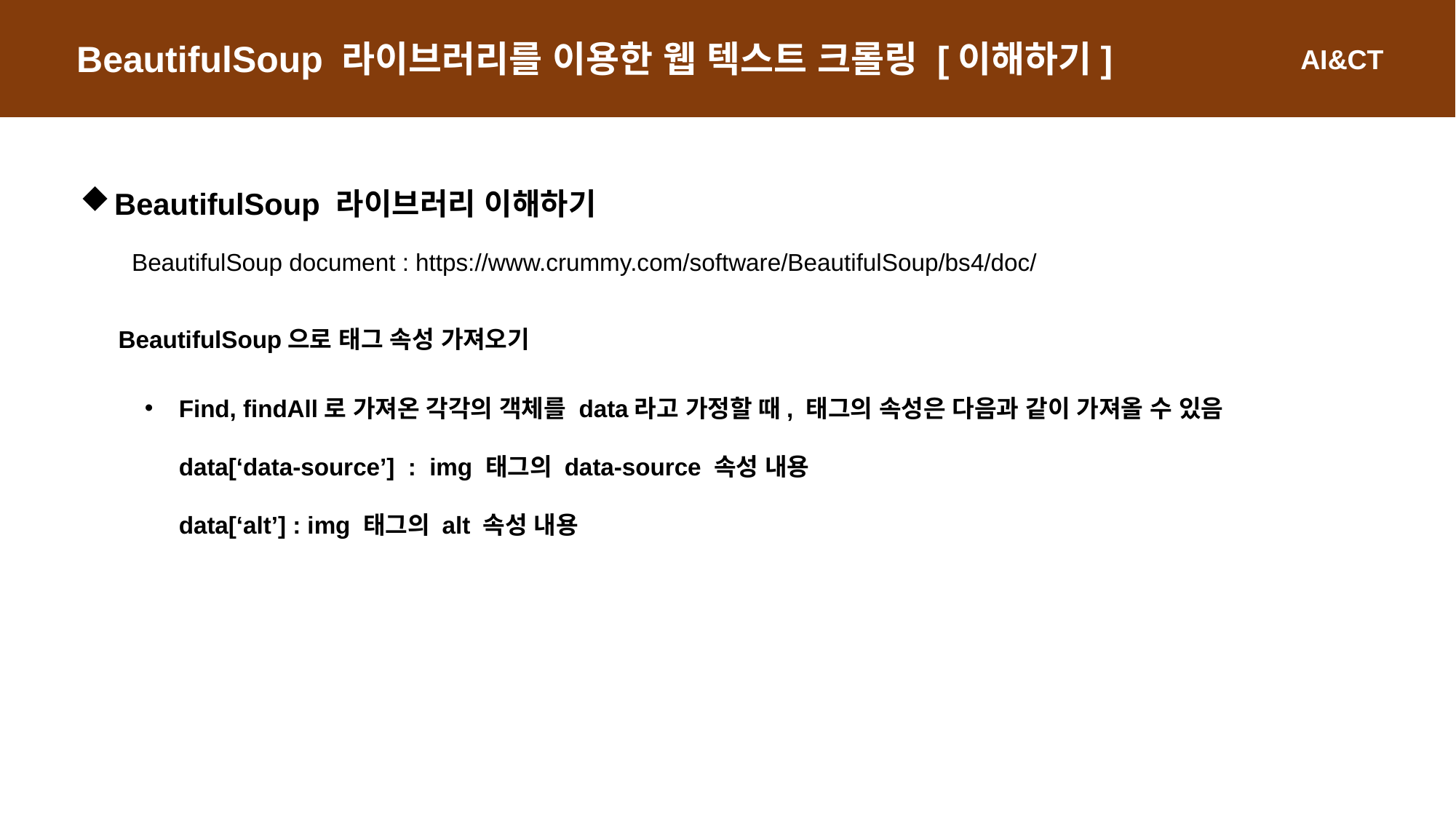

BeautifulSoup 라이브러리를 이용한 웹 텍스트 크롤링 [이해하기]
BeautifulSoup 라이브러리 이해하기
BeautifulSoup document : https://www.crummy.com/software/BeautifulSoup/bs4/doc/
BeautifulSoup으로 태그 속성 가져오기
Find, findAll로 가져온 각각의 객체를 data라고 가정할 때, 태그의 속성은 다음과 같이 가져올 수 있음
data[‘data-source’]  :  img 태그의 data-source 속성 내용
data[‘alt’] : img 태그의 alt 속성 내용